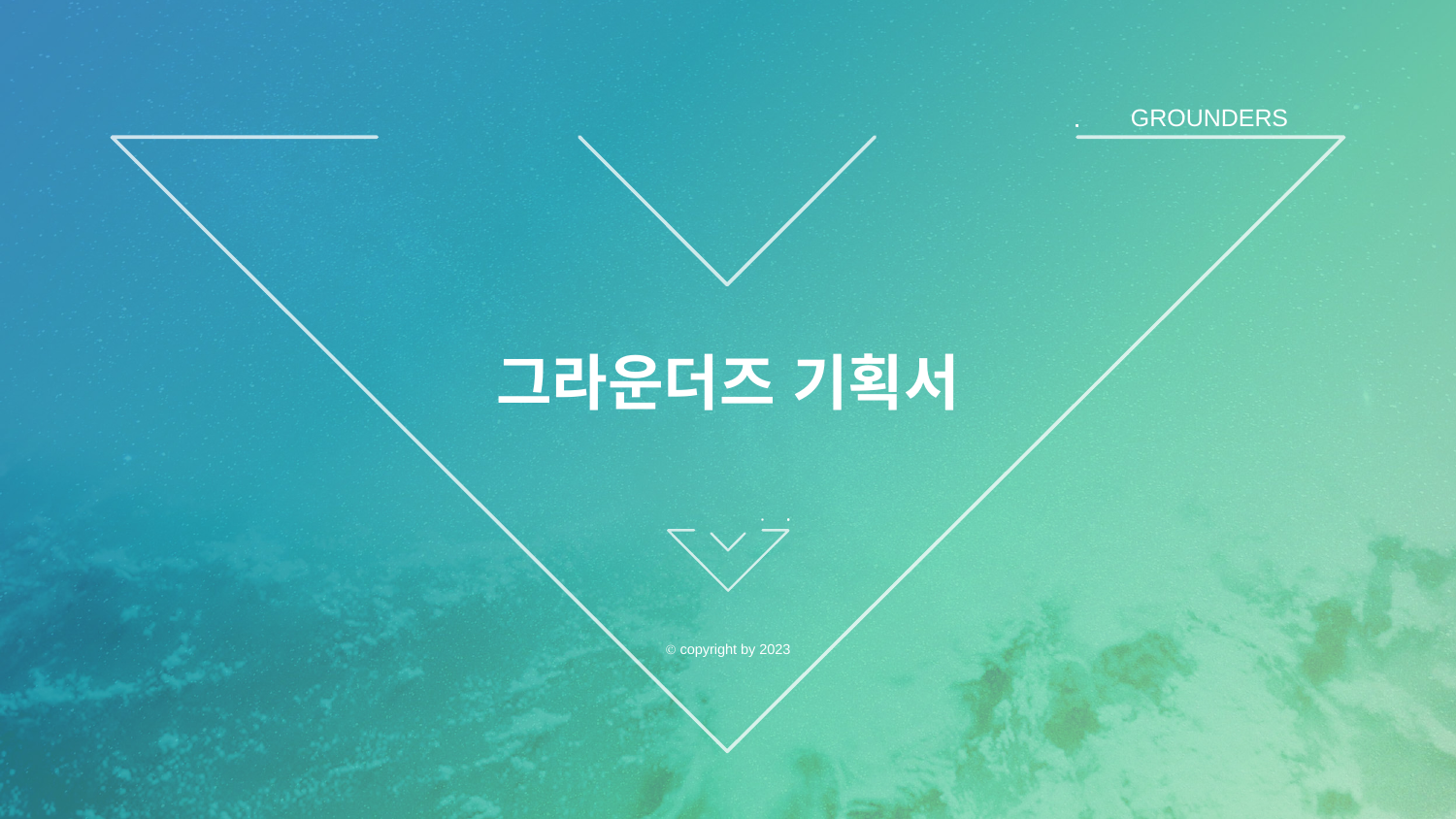

GROUNDERS
# 그라운더즈 기획서
Ⓒ copyright by 2023